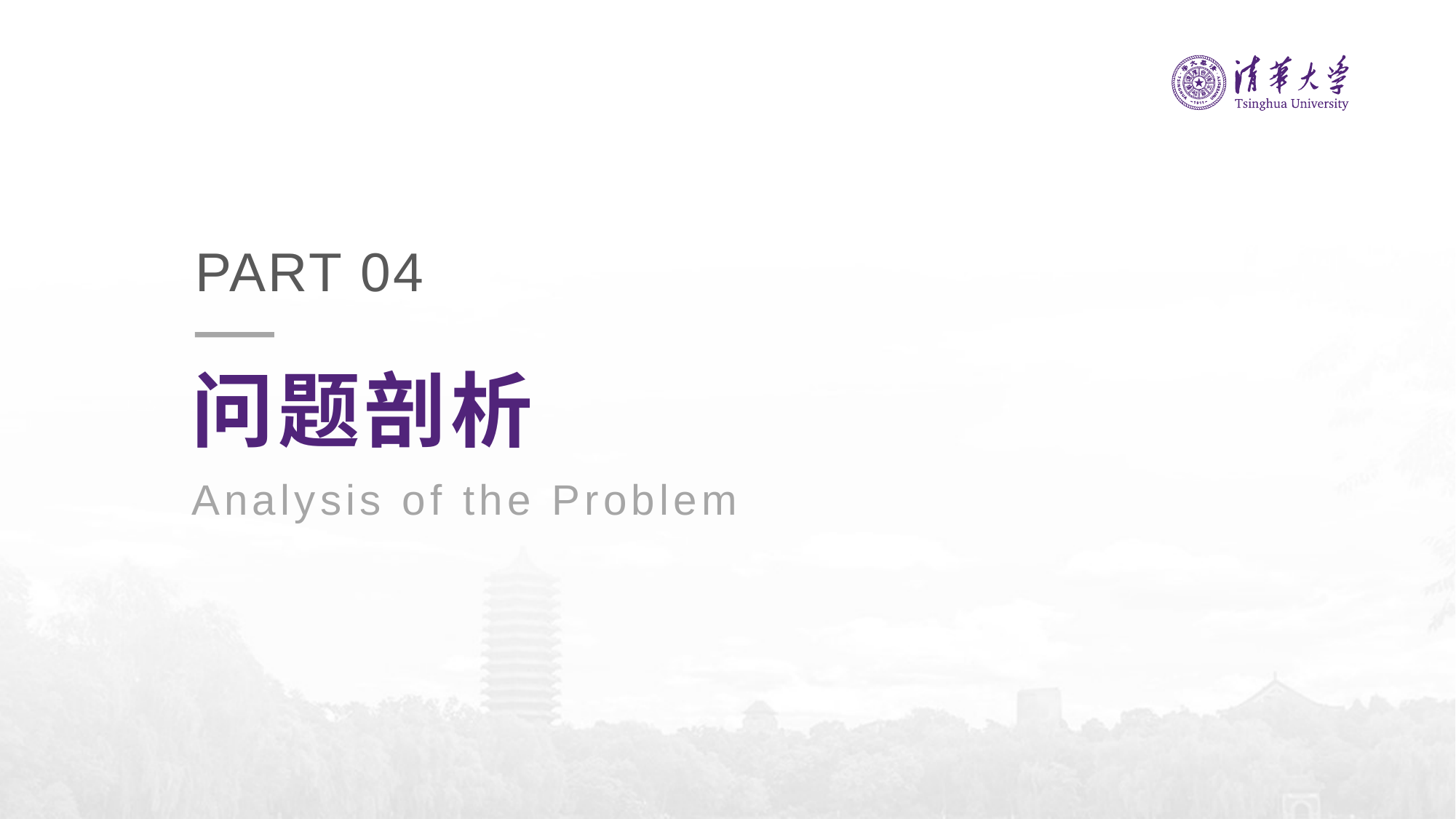

PART 04

问题剖析
Analysis of the Problem